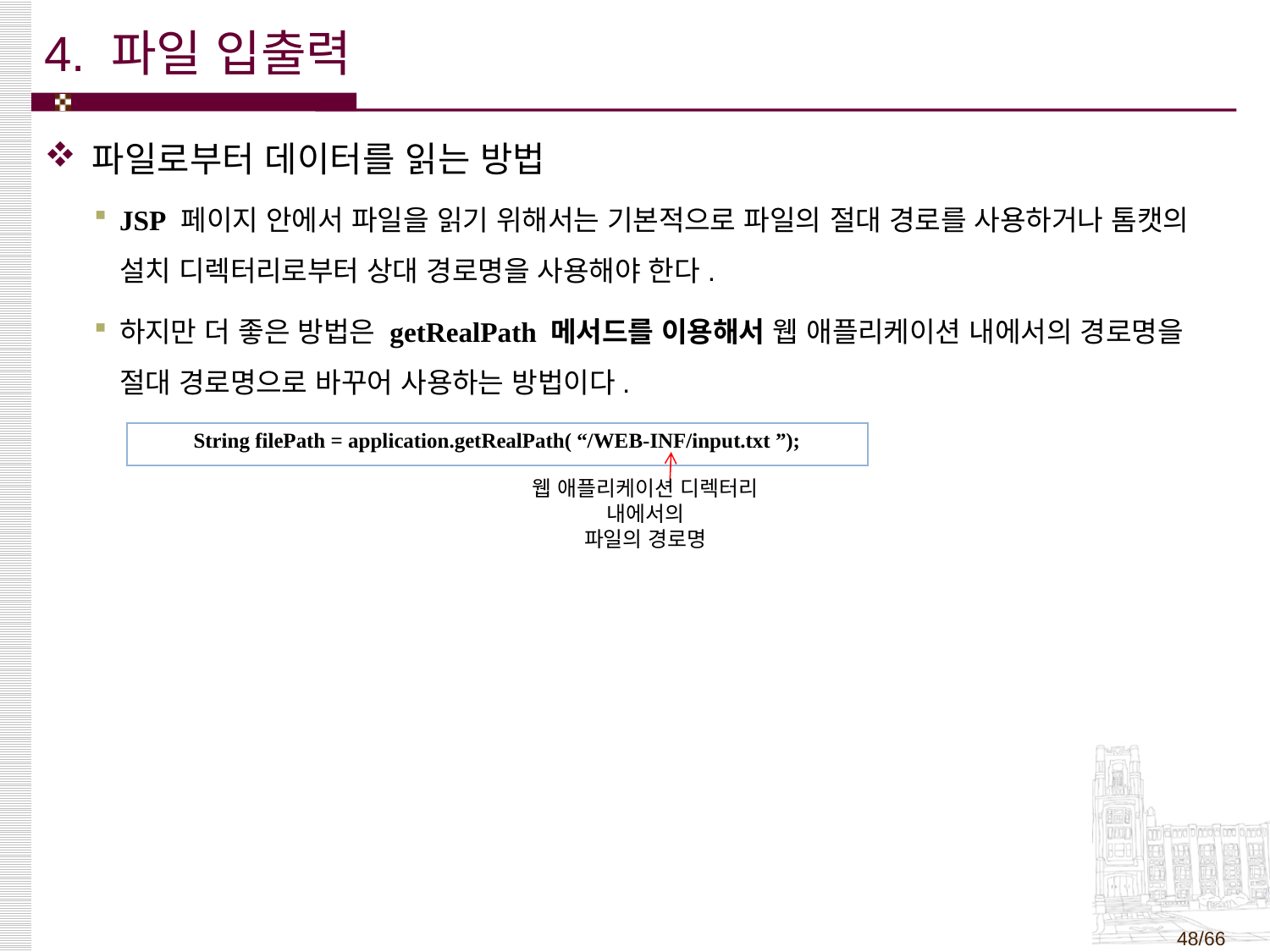

4. 파일 입출력
파일로부터 데이터를 읽는 방법
JSP 페이지 안에서 파일을 읽기 위해서는 기본적으로 파일의 절대 경로를 사용하거나 톰캣의 설치 디렉터리로부터 상대 경로명을 사용해야 한다.
하지만 더 좋은 방법은 getRealPath 메서드를 이용해서 웹 애플리케이션 내에서의 경로명을 절대 경로명으로 바꾸어 사용하는 방법이다.

| String filePath = application.getRealPath( “/WEB-INF/input.txt ”); |
| --- |
웹 애플리케이션 디렉터리 내에서의
파일의 경로명